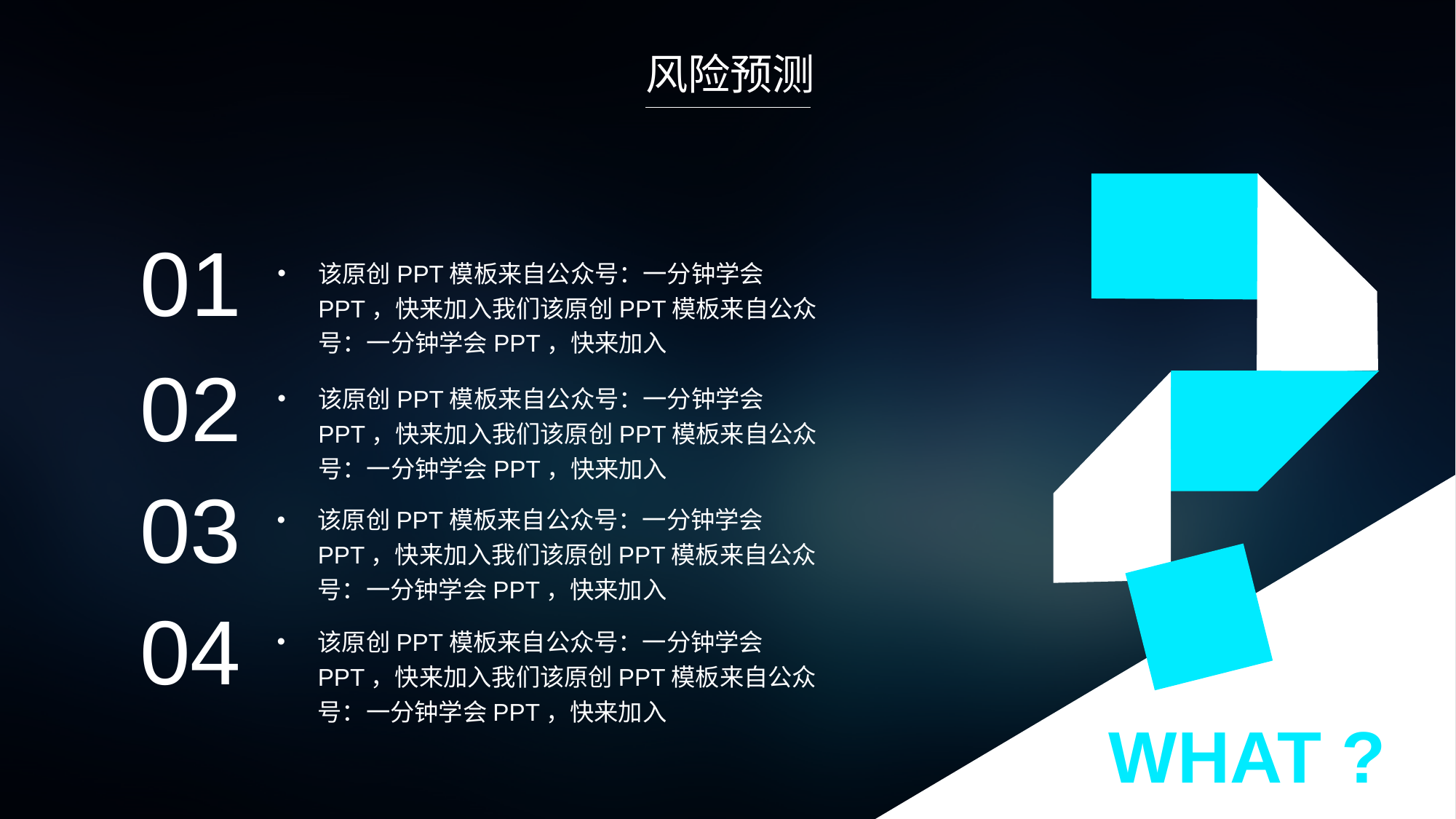

风险预测

01
该原创PPT模板来自公众号：一分钟学会PPT，快来加入我们该原创PPT模板来自公众号：一分钟学会PPT，快来加入
02
该原创PPT模板来自公众号：一分钟学会PPT，快来加入我们该原创PPT模板来自公众号：一分钟学会PPT，快来加入
03

该原创PPT模板来自公众号：一分钟学会PPT，快来加入我们该原创PPT模板来自公众号：一分钟学会PPT，快来加入
04
该原创PPT模板来自公众号：一分钟学会PPT，快来加入我们该原创PPT模板来自公众号：一分钟学会PPT，快来加入
WHAT ?